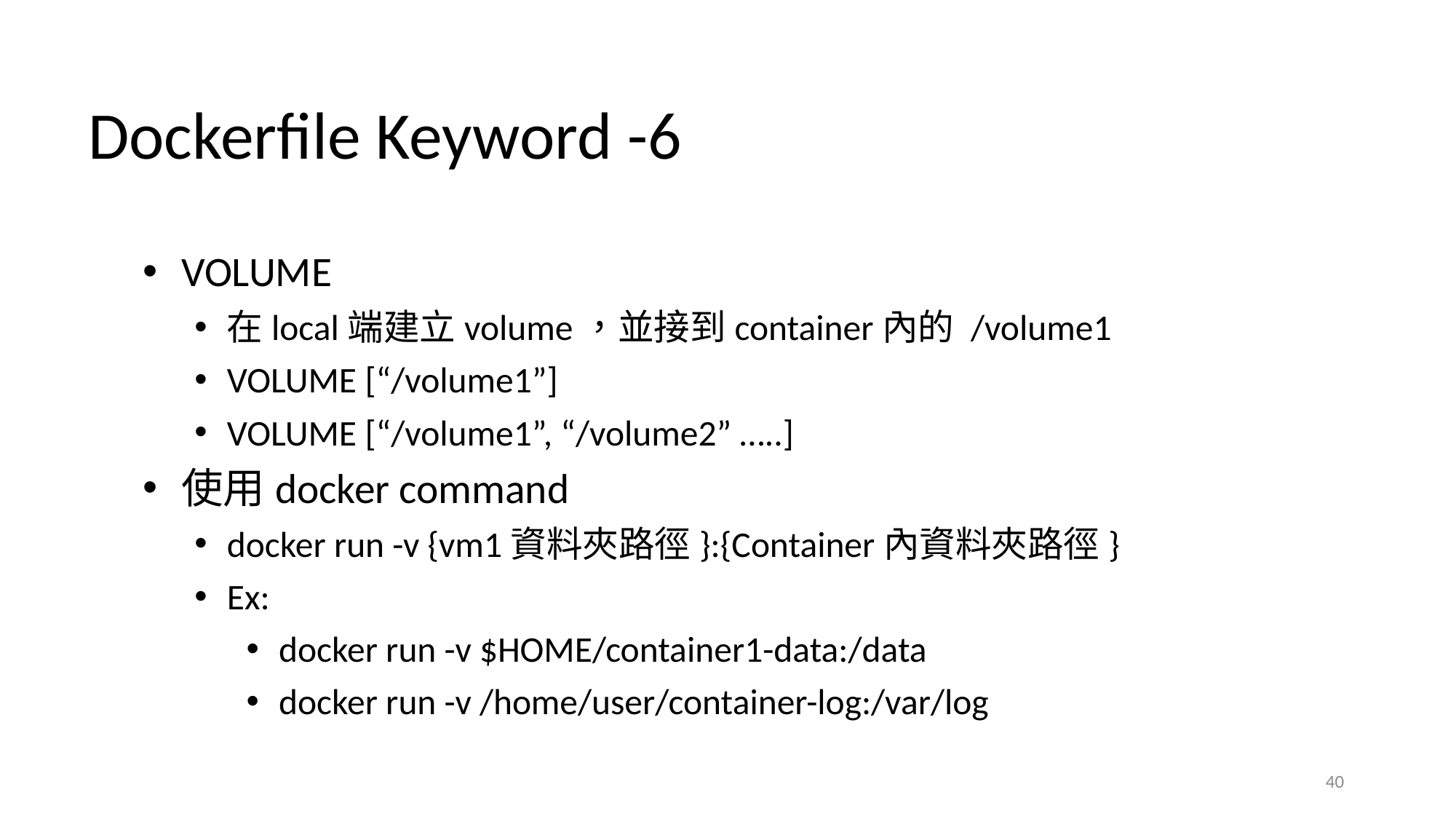

# Dockerfile Keyword -6
2021/4/21
VOLUME
在local端建立volume，並接到container內的 /volume1
VOLUME [“/volume1”]
VOLUME [“/volume1”, “/volume2” …..]
使用docker command
docker run -v {vm1資料夾路徑}:{Container內資料夾路徑}
Ex:
docker run -v $HOME/container1-data:/data
docker run -v /home/user/container-log:/var/log
40